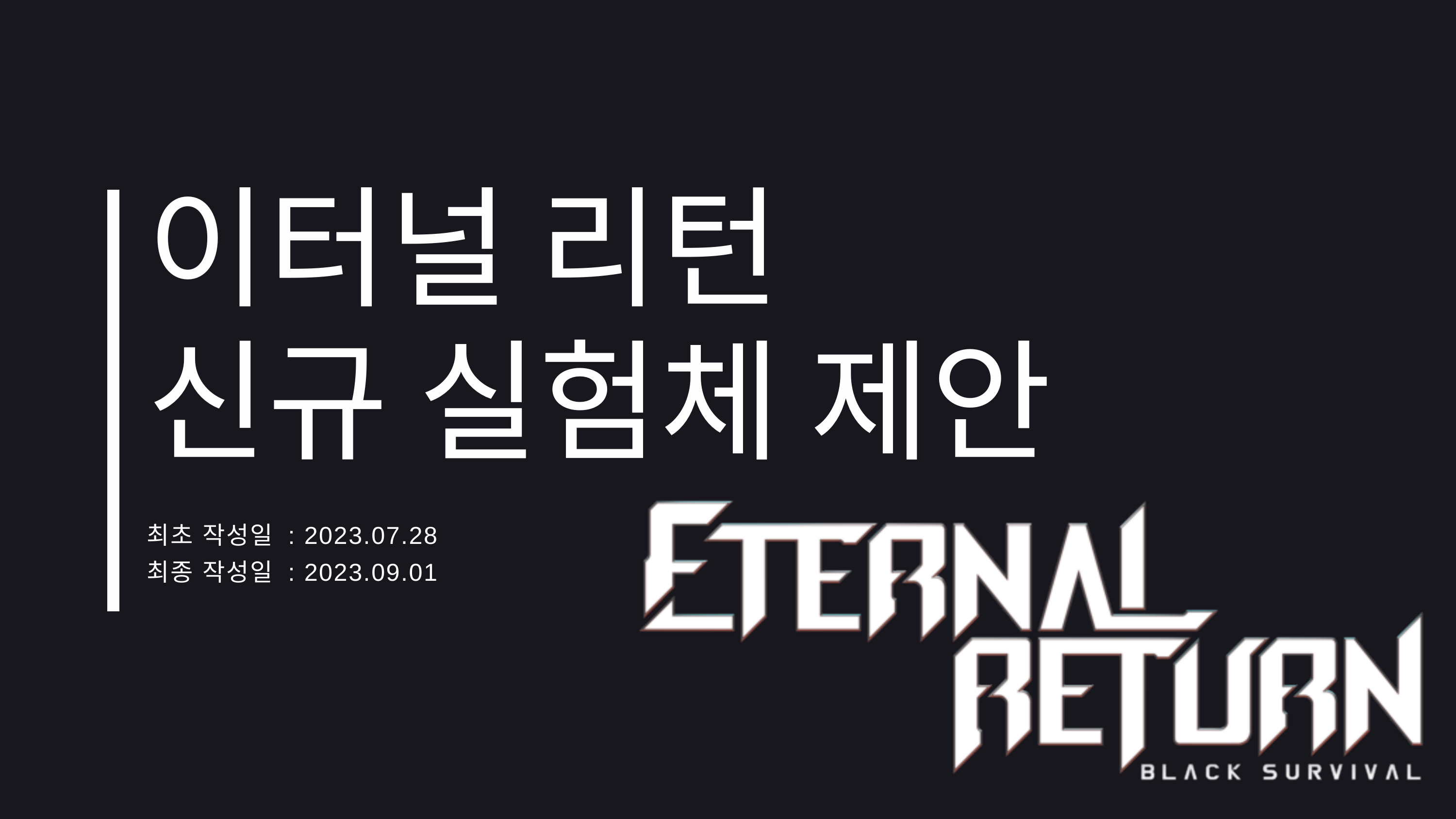

이터널 리턴

신규 실험체 제안

최초 작성일 : 2023.07.28
최종 작성일 : 2023.09.01